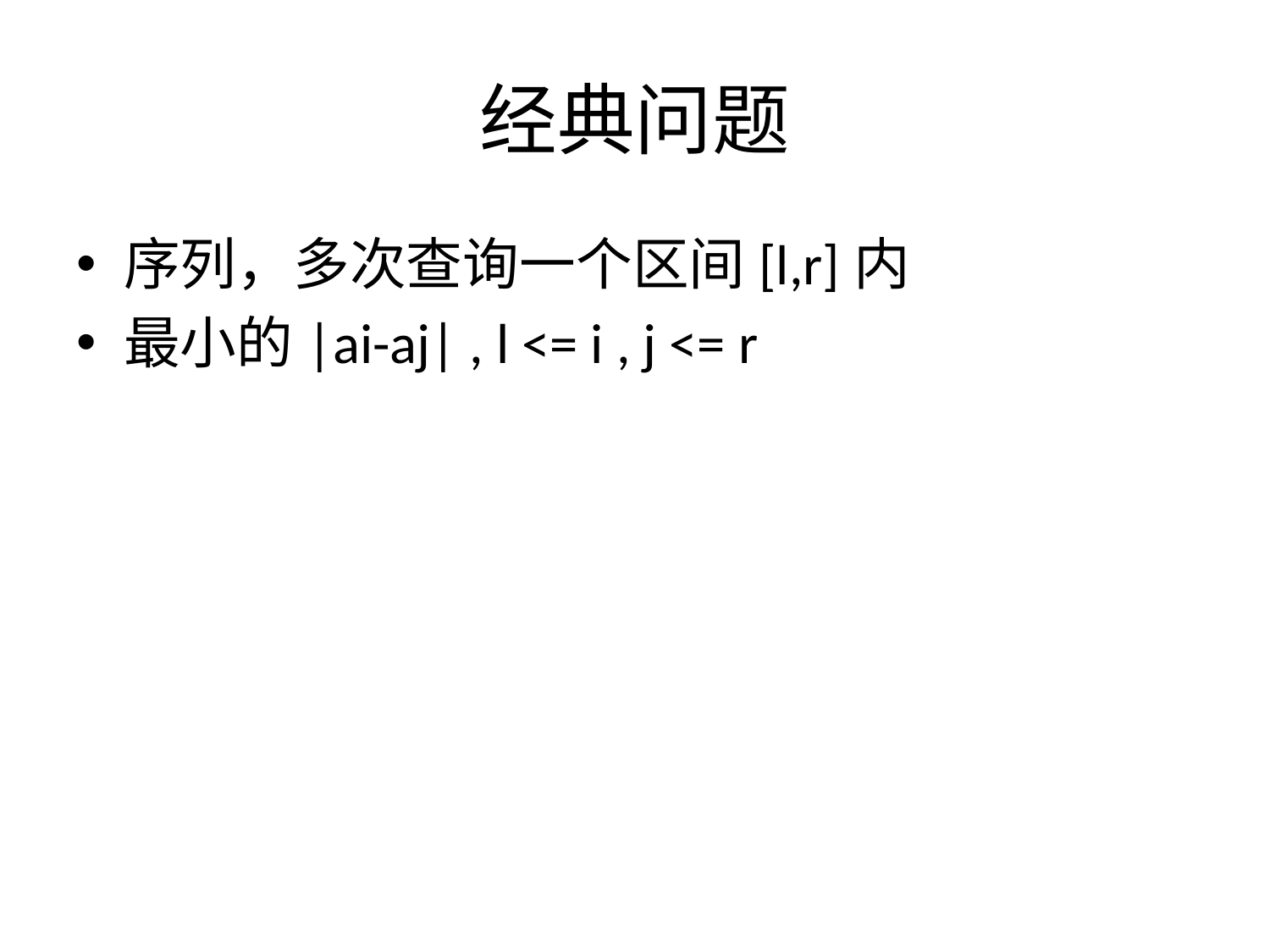

# 经典问题
序列，多次查询一个区间[l,r]内
最小的|ai-aj| , l <= i , j <= r